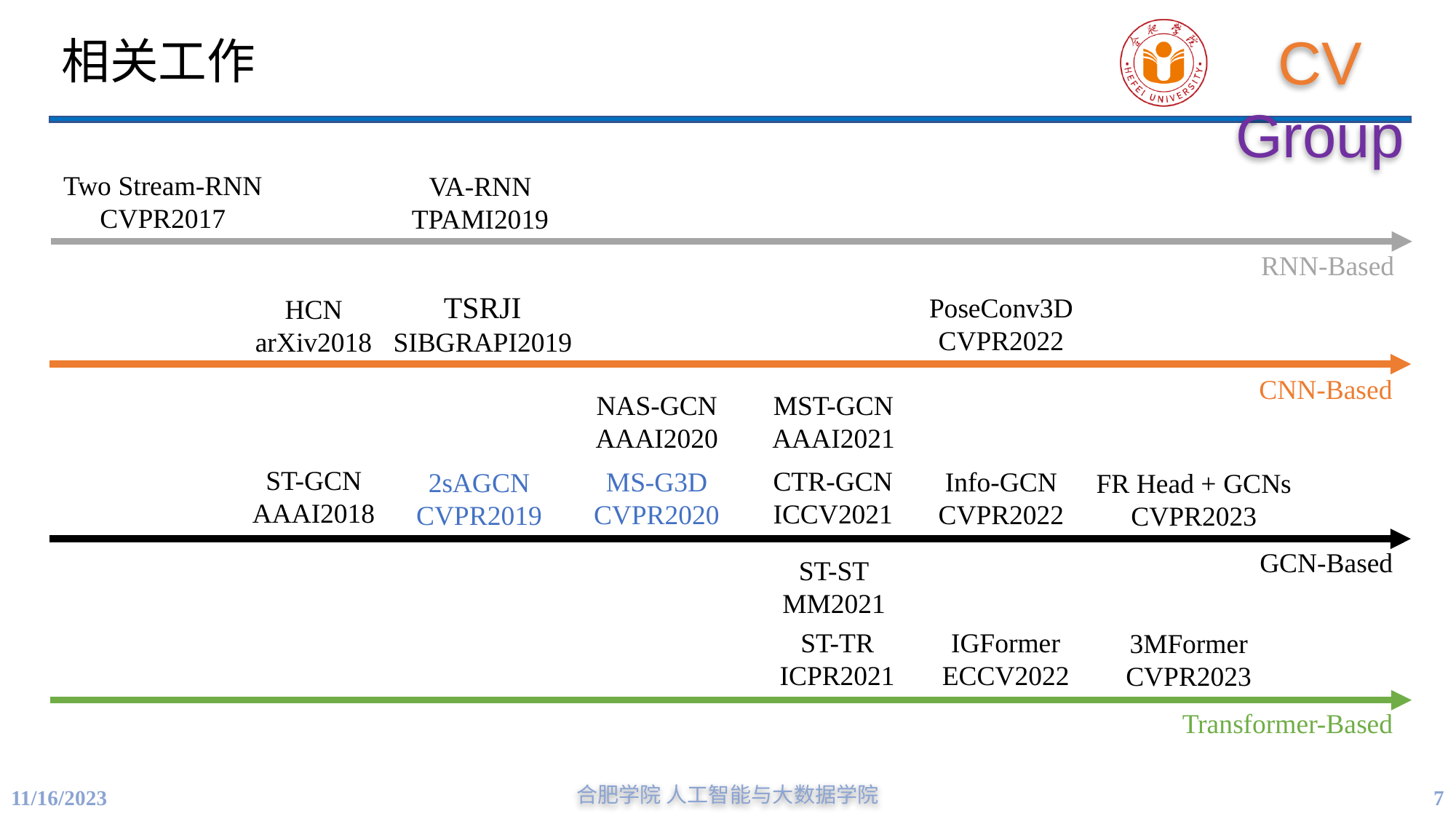

# 相关工作

Two Stream-RNN
CVPR2017
VA-RNN
TPAMI2019
RNN-Based
TSRJI
SIBGRAPI2019
PoseConv3D
CVPR2022
HCN
arXiv2018
CNN-Based
NAS-GCN
AAAI2020
MST-GCN
AAAI2021
ST-GCN
AAAI2018
CTR-GCN
ICCV2021
MS-G3D
CVPR2020
Info-GCN
CVPR2022
2sAGCN
CVPR2019
FR Head + GCNs
CVPR2023
GCN-Based
ST-ST
MM2021
ST-TR
ICPR2021
IGFormer
ECCV2022
3MFormer
CVPR2023
Transformer-Based
合肥学院 人工智能与大数据学院
7
11/16/2023